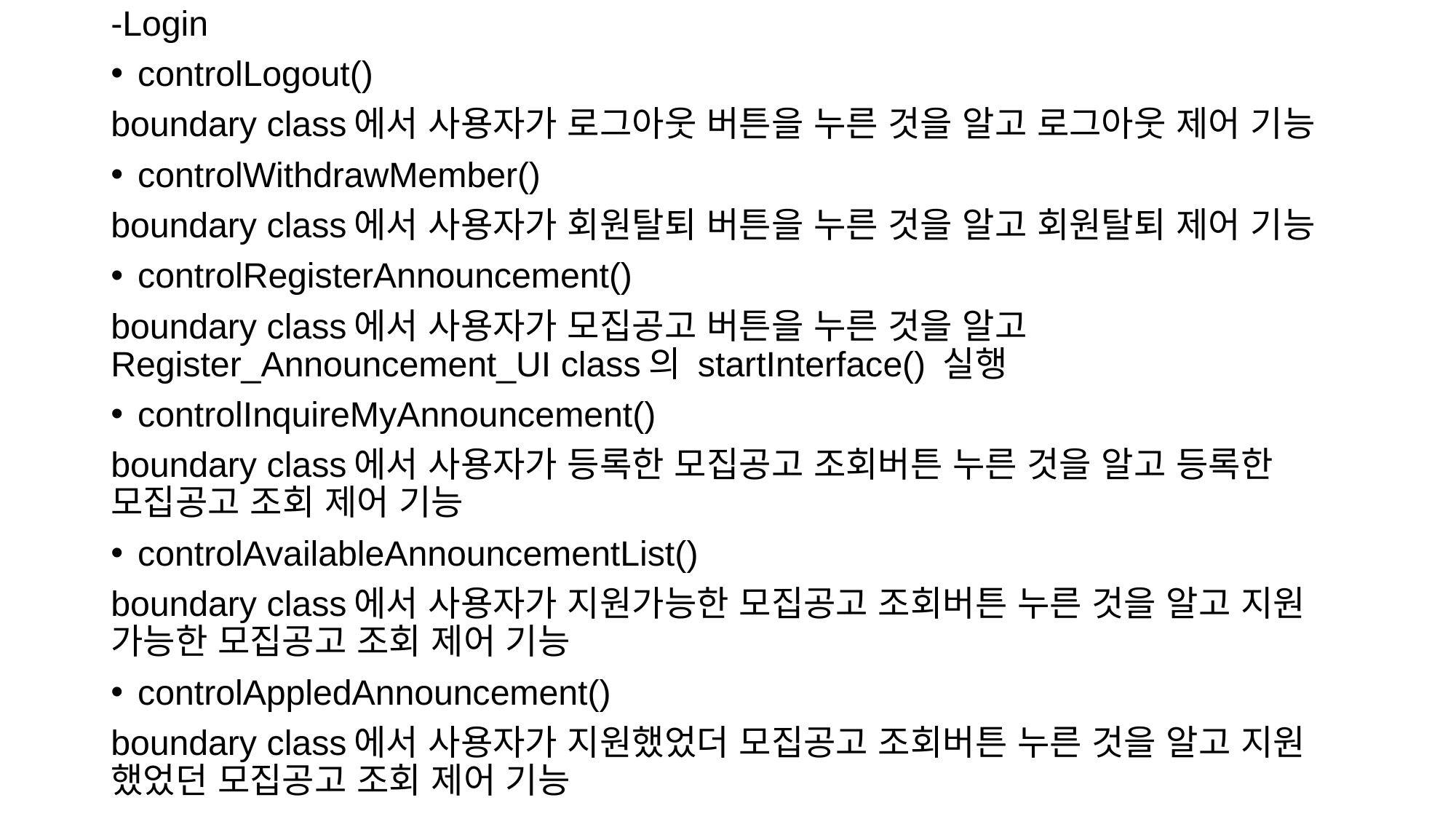

-Login
controlLogout()
boundary class에서 사용자가 로그아웃 버튼을 누른 것을 알고 로그아웃 제어 기능
controlWithdrawMember()
boundary class에서 사용자가 회원탈퇴 버튼을 누른 것을 알고 회원탈퇴 제어 기능
controlRegisterAnnouncement()
boundary class에서 사용자가 모집공고 버튼을 누른 것을 알고 Register_Announcement_UI class의 startInterface() 실행
controlInquireMyAnnouncement()
boundary class에서 사용자가 등록한 모집공고 조회버튼 누른 것을 알고 등록한 모집공고 조회 제어 기능
controlAvailableAnnouncementList()
boundary class에서 사용자가 지원가능한 모집공고 조회버튼 누른 것을 알고 지원 가능한 모집공고 조회 제어 기능
controlAppledAnnouncement()
boundary class에서 사용자가 지원했었더 모집공고 조회버튼 누른 것을 알고 지원 했었던 모집공고 조회 제어 기능